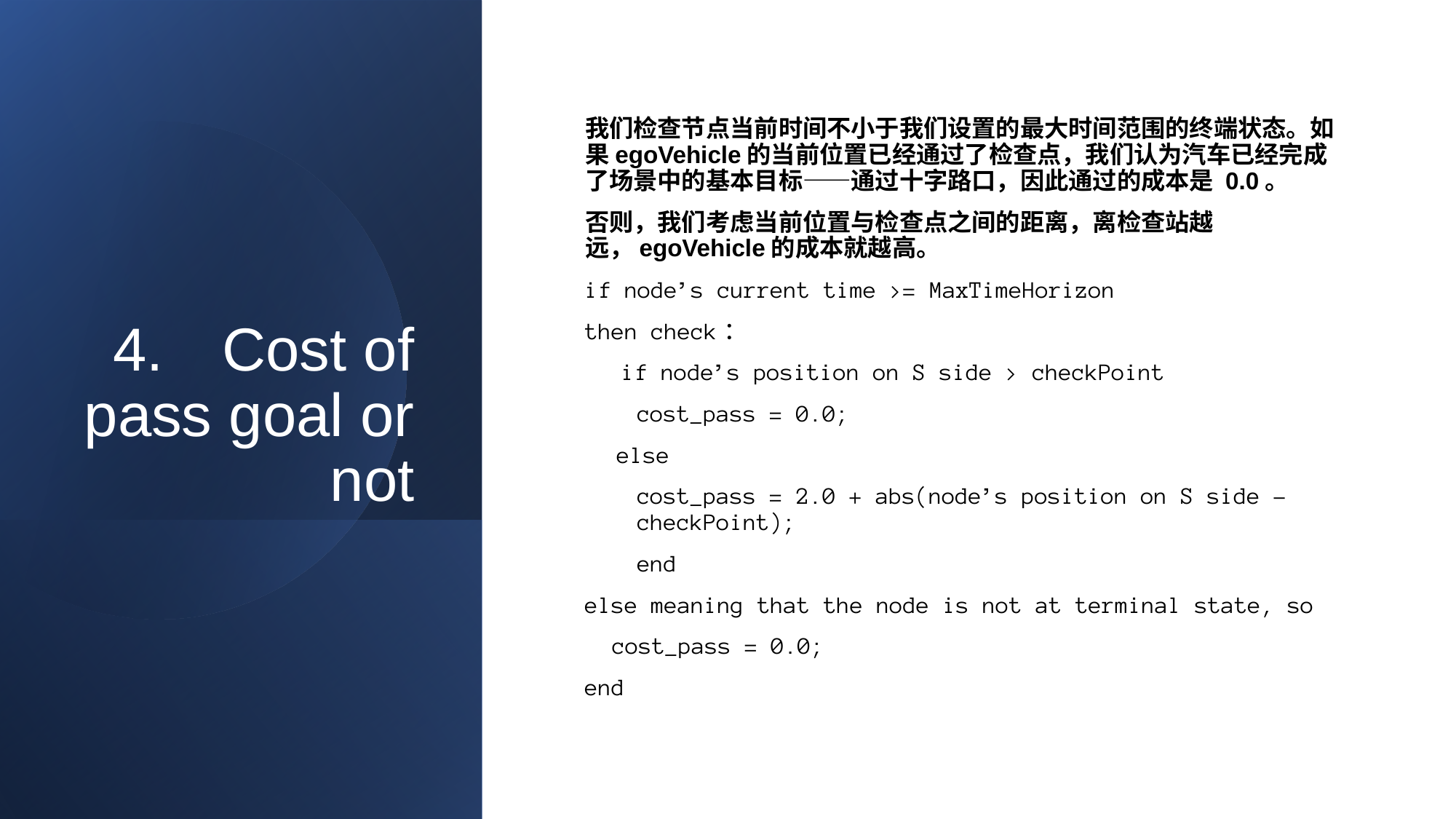

我们检查节点当前时间不小于我们设置的最大时间范围的终端状态。如果egoVehicle的当前位置已经通过了检查点，我们认为汽车已经完成了场景中的基本目标——通过十字路口，因此通过的成本是 0.0。
否则，我们考虑当前位置与检查点之间的距离，离检查站越远，egoVehicle的成本就越高。
if node’s current time >= MaxTimeHorizon
then check：
if node’s position on S side > checkPoint
cost_pass = 0.0;
else
cost_pass = 2.0 + abs(node’s position on S side - checkPoint);
end
else meaning that the node is not at terminal state, so
cost_pass = 0.0;
end
# 4.	Cost of pass goal or not